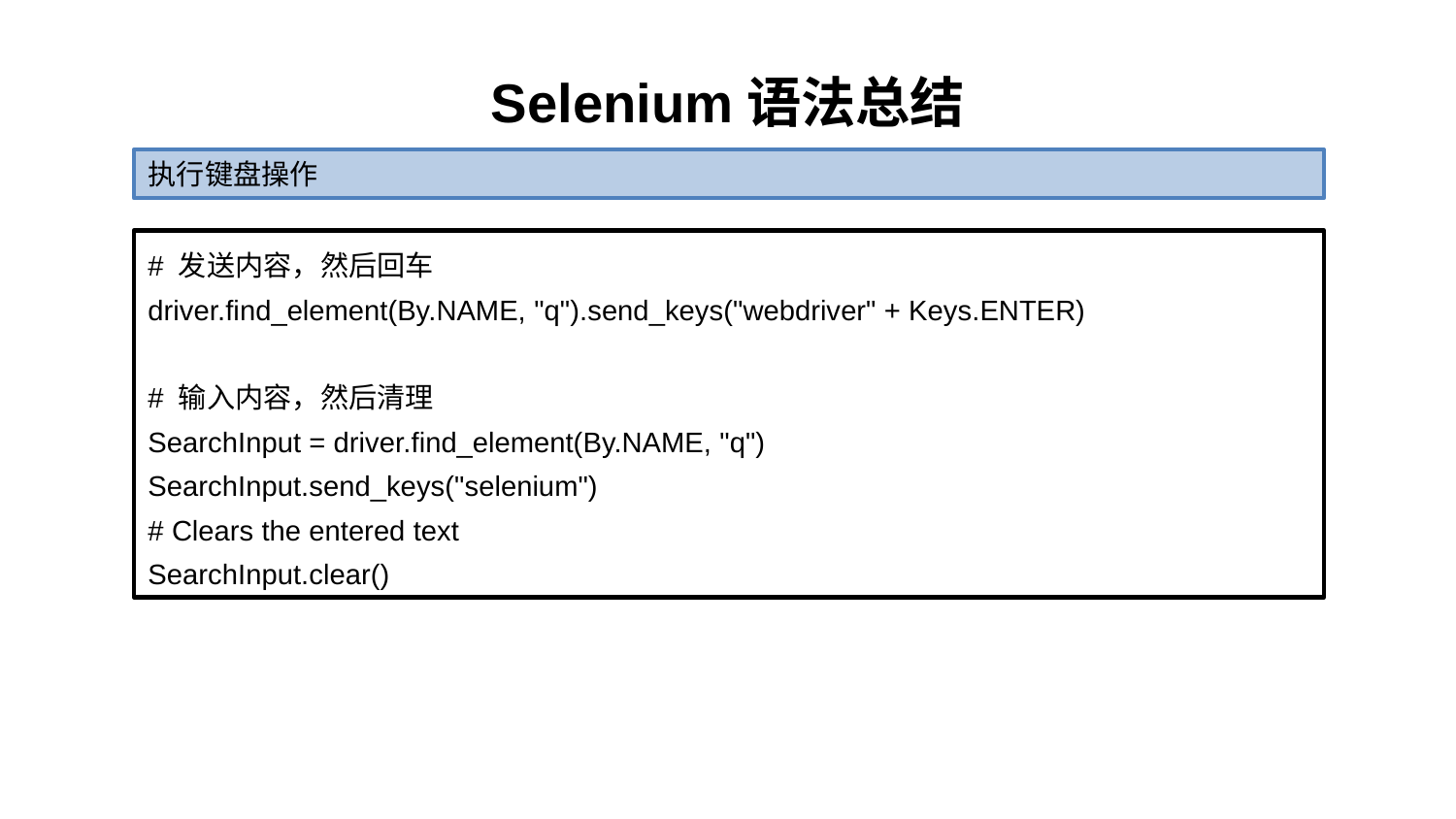

# Selenium语法总结
执行键盘操作
# 发送内容，然后回车
driver.find_element(By.NAME, "q").send_keys("webdriver" + Keys.ENTER)

# 输入内容，然后清理
SearchInput = driver.find_element(By.NAME, "q")
SearchInput.send_keys("selenium")
# Clears the entered text
SearchInput.clear()